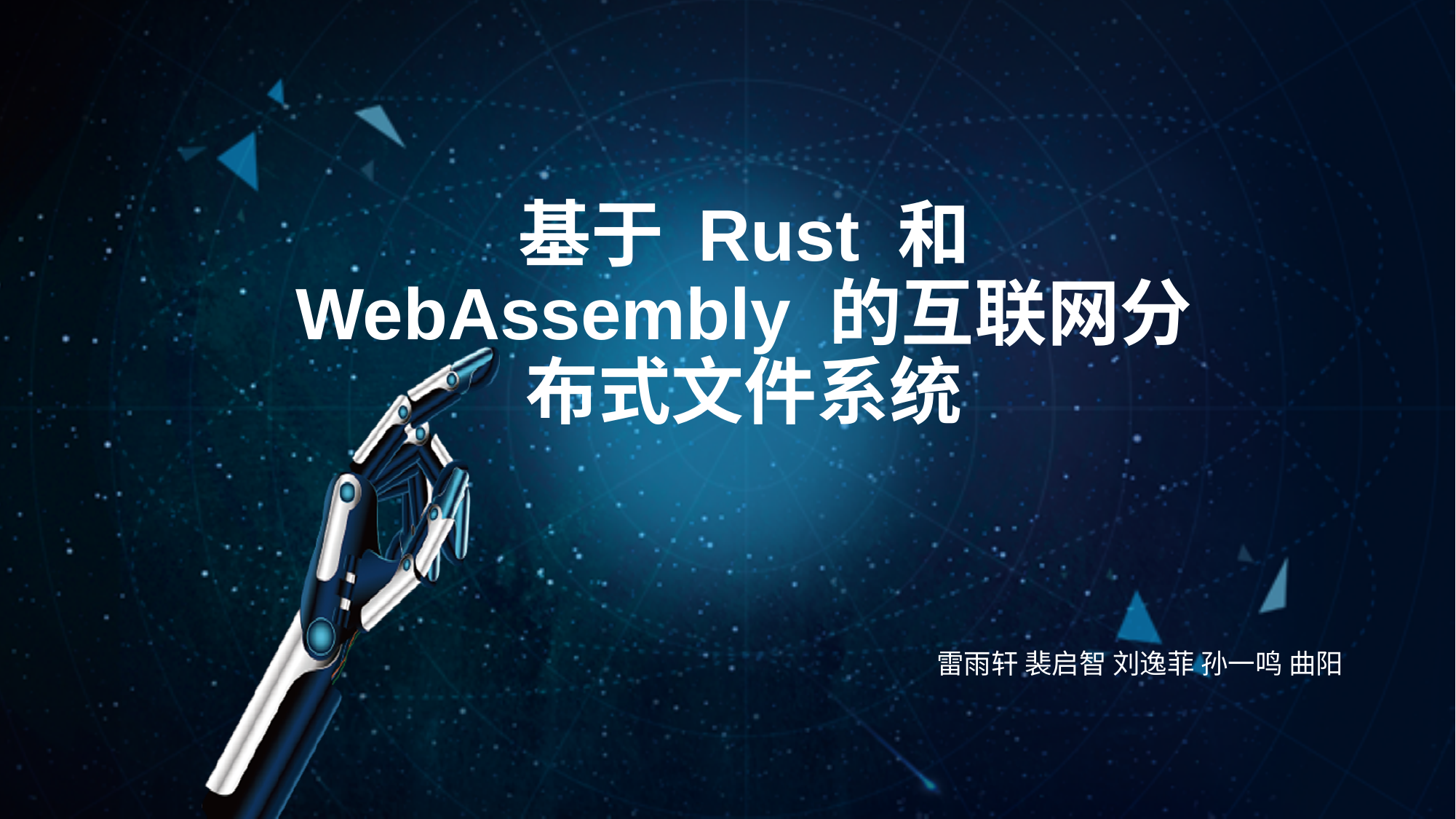

# 基于 Rust 和 WebAssembly 的互联网分布式文件系统
雷雨轩 裴启智 刘逸菲 孙一鸣 曲阳